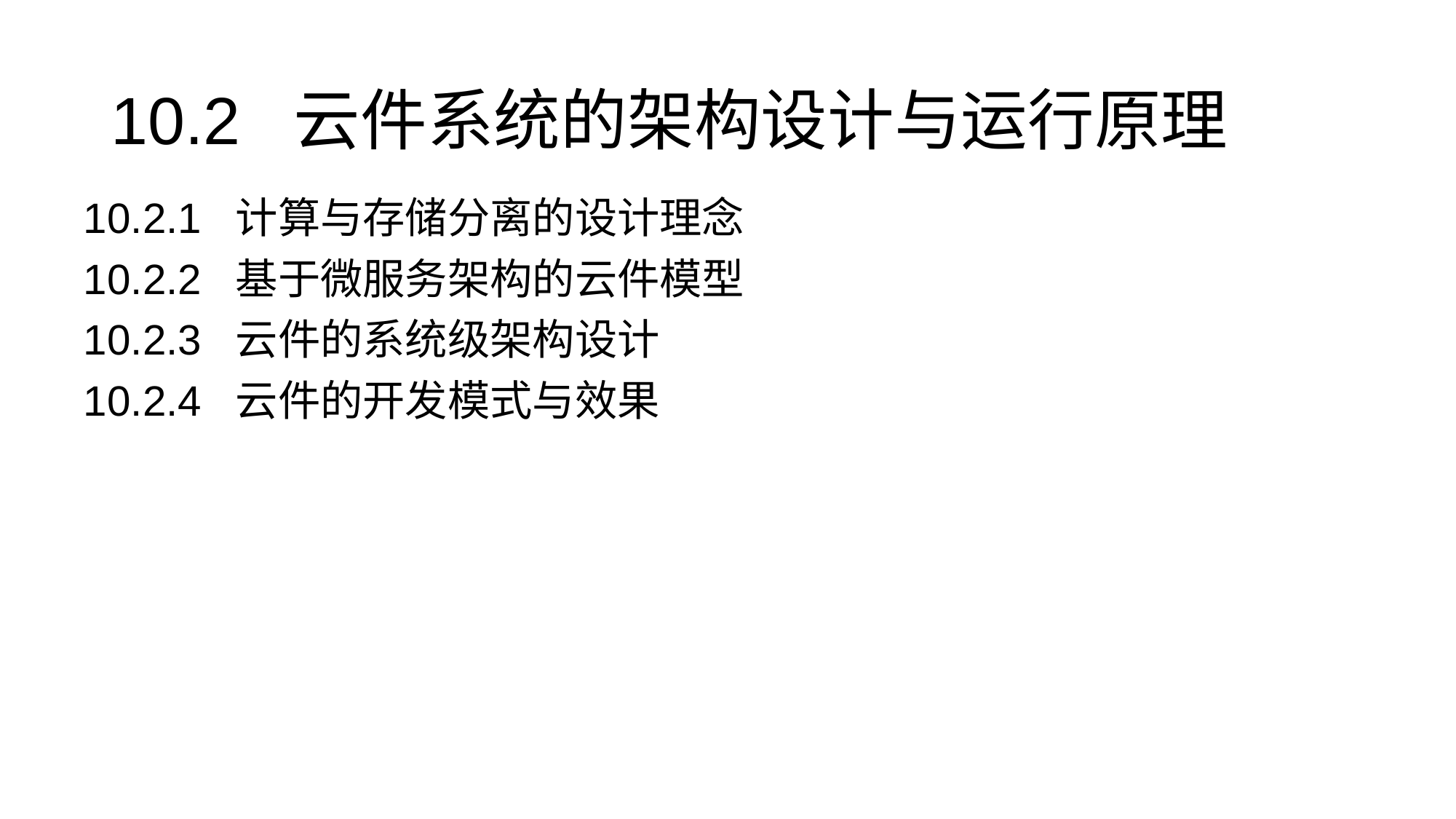

# 10.2  云件系统的架构设计与运行原理
10.2.1  计算与存储分离的设计理念
10.2.2  基于微服务架构的云件模型
10.2.3  云件的系统级架构设计
10.2.4  云件的开发模式与效果